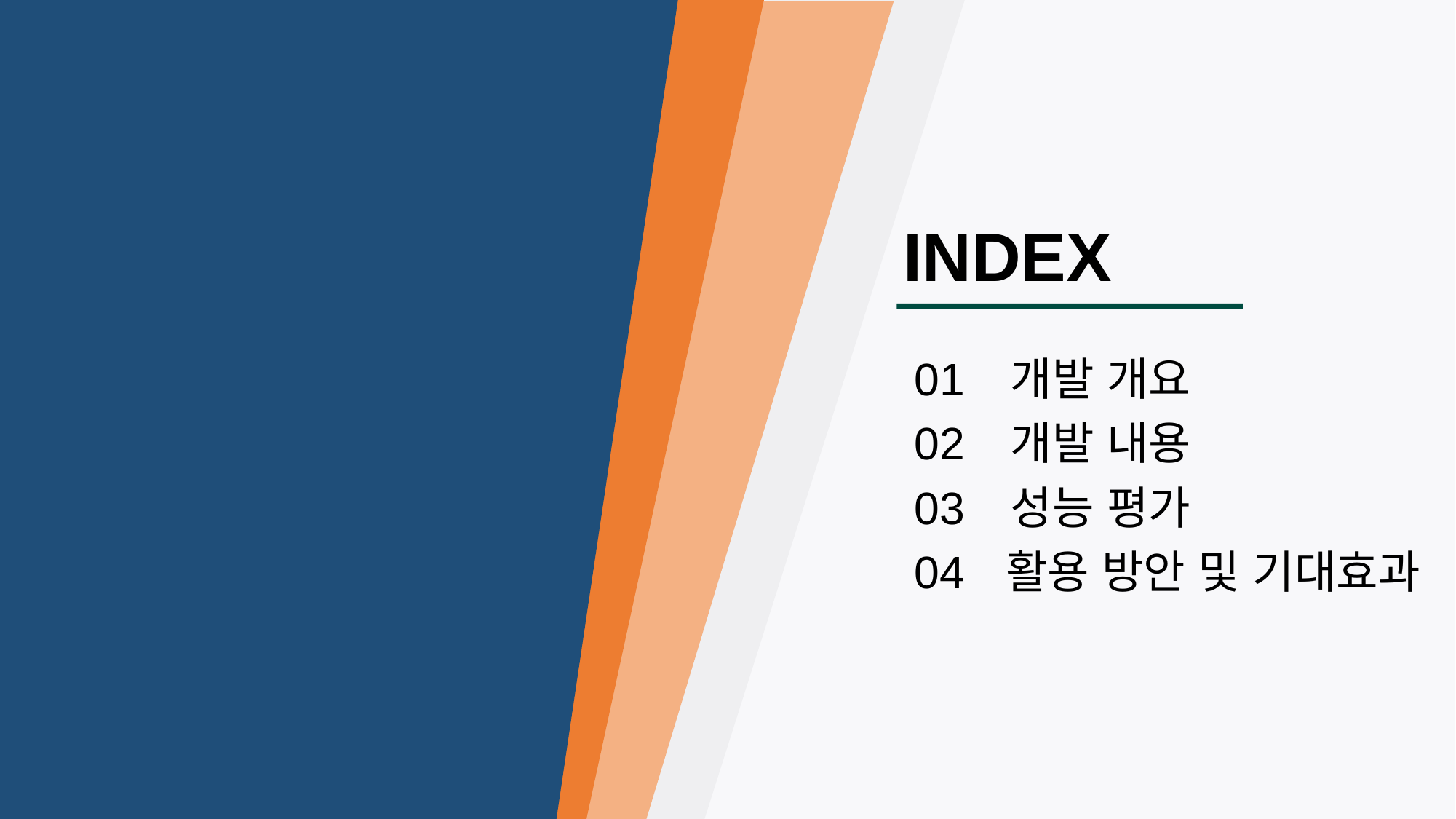

INDEX

01
개발 개요
02
개발 내용
03
성능 평가
04
활용 방안 및 기대효과